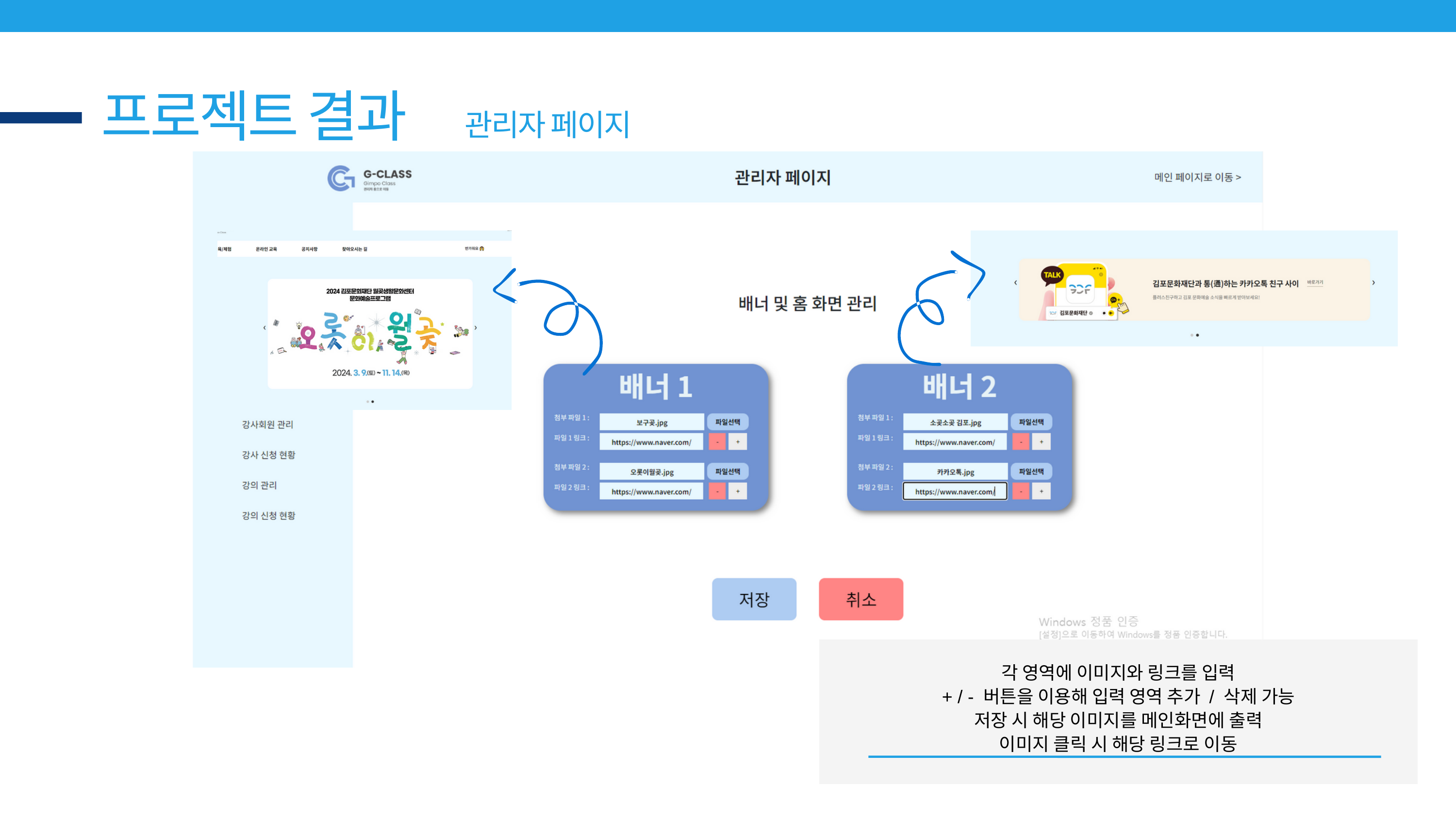

프로젝트 결과
관리자 페이지

각 영역에 이미지와 링크를 입력
+ / - 버튼을 이용해 입력 영역 추가 / 삭제 가능
저장 시 해당 이미지를 메인화면에 출력
이미지 클릭 시 해당 링크로 이동